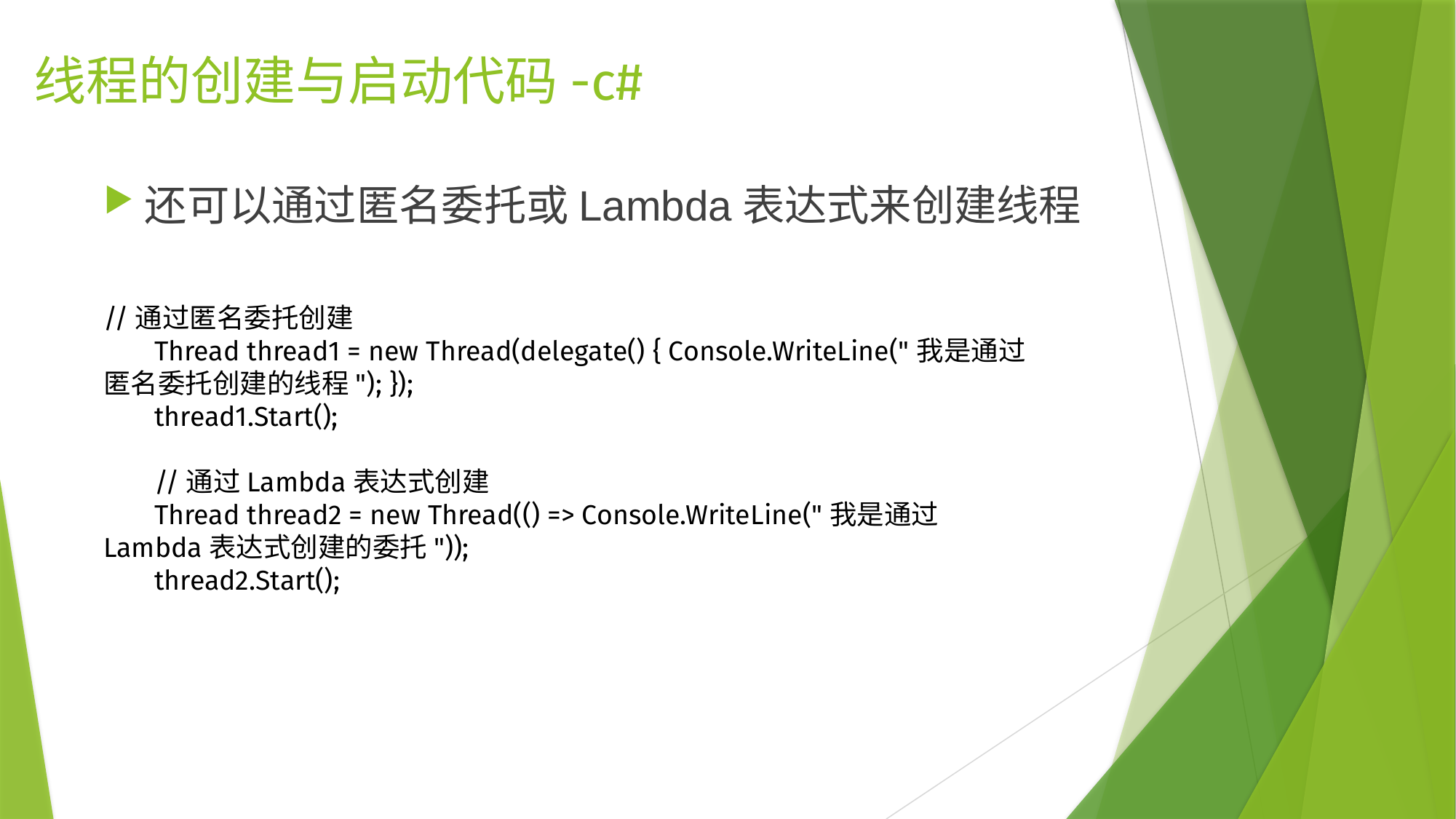

# 线程的创建与启动代码-c#
还可以通过匿名委托或Lambda表达式来创建线程
//通过匿名委托创建
       Thread thread1 = new Thread(delegate() { Console.WriteLine("我是通过匿名委托创建的线程"); });
       thread1.Start();

       //通过Lambda表达式创建
       Thread thread2 = new Thread(() => Console.WriteLine("我是通过Lambda表达式创建的委托"));
       thread2.Start();